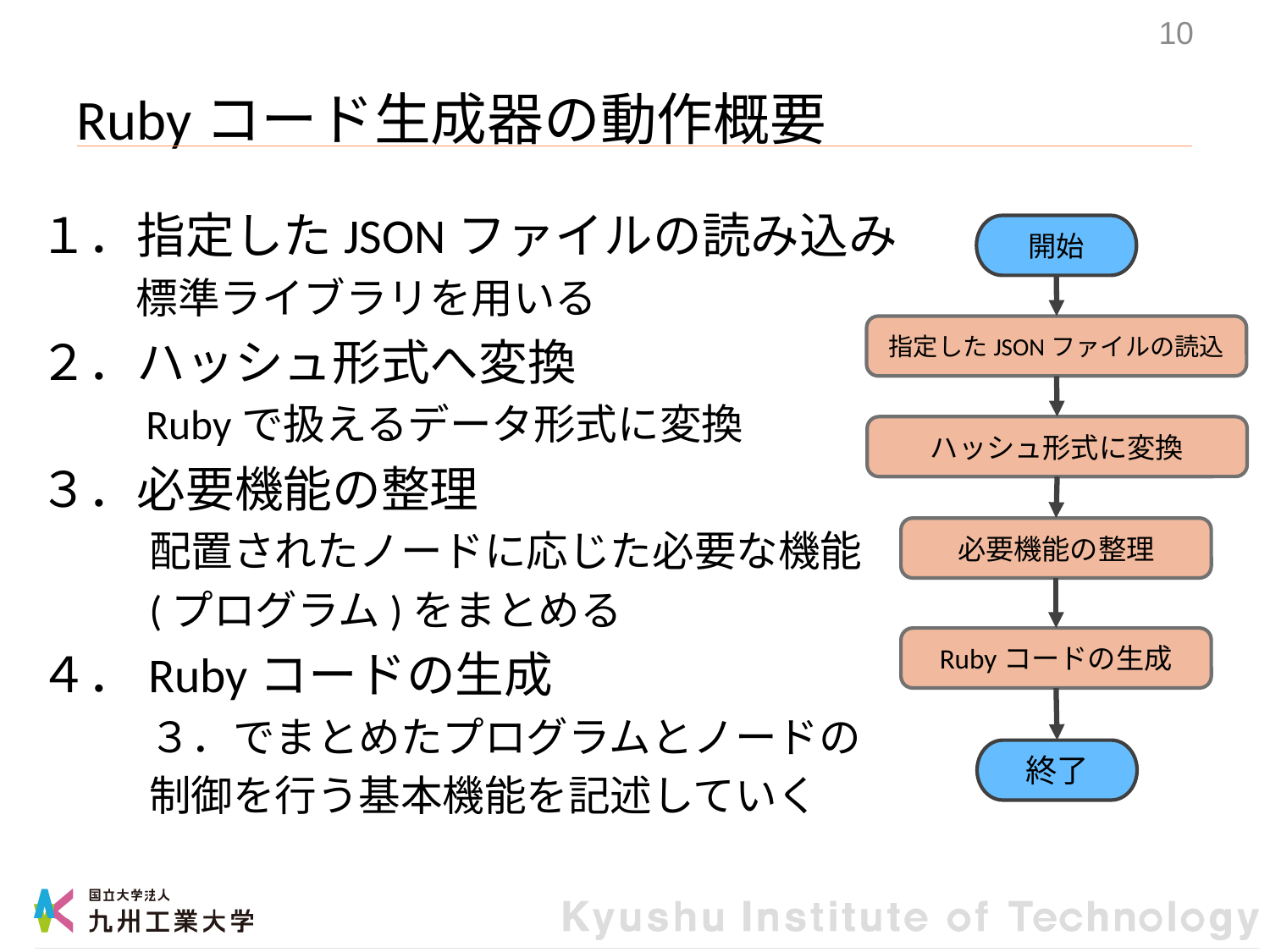

10
# Rubyコード生成器の動作概要
１．指定したJSONファイルの読み込み
　標準ライブラリを用いる
２．ハッシュ形式へ変換
　Rubyで扱えるデータ形式に変換
３．必要機能の整理
配置されたノードに応じた必要な機能
(プログラム)をまとめる
４．Rubyコードの生成
３．でまとめたプログラムとノードの
制御を行う基本機能を記述していく

開始
指定したJSONファイルの読込
ハッシュ形式に変換
必要機能の整理
Rubyコードの生成
終了